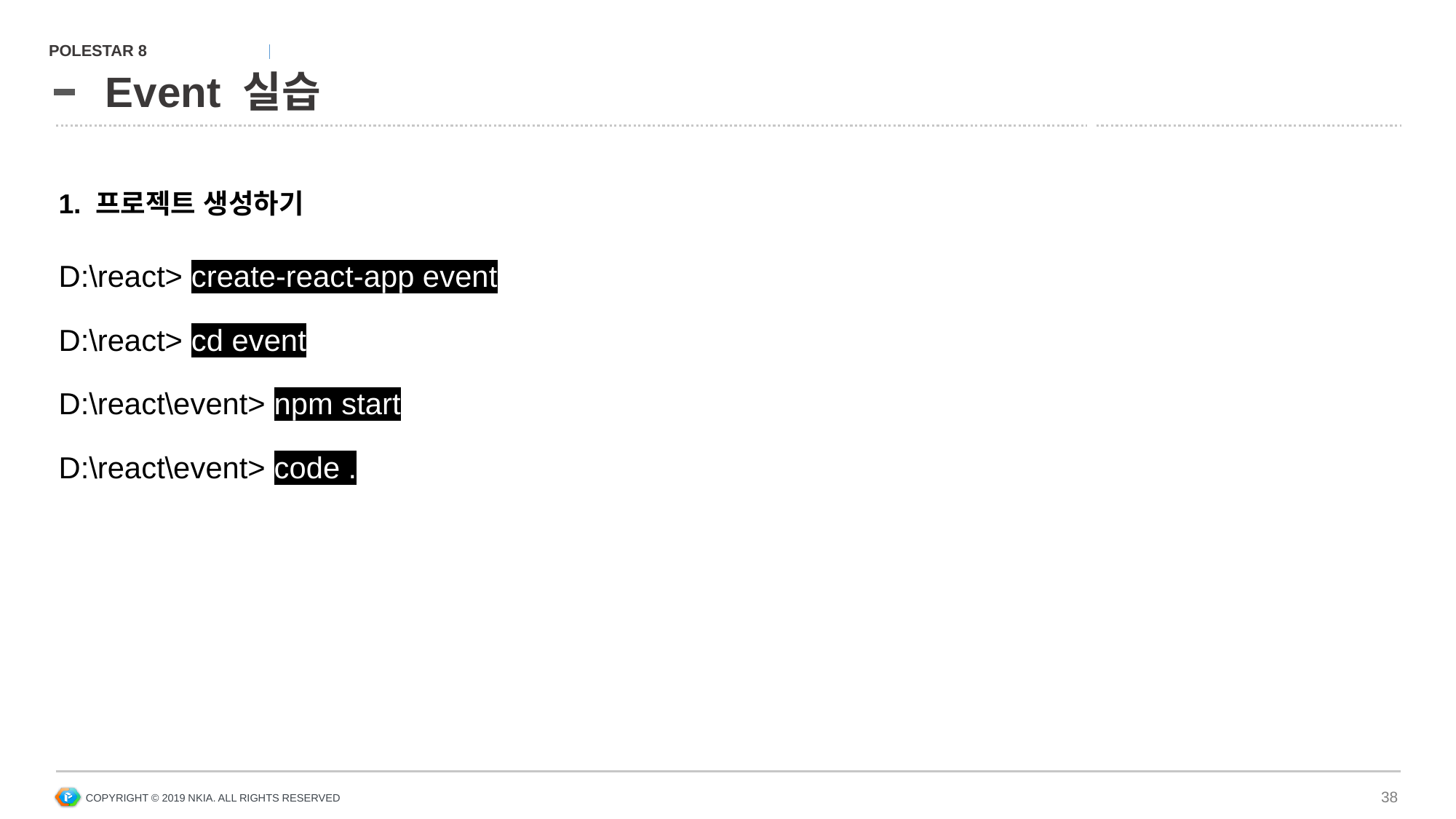

# Event 실습
1. 프로젝트 생성하기
D:\react> create-react-app event
D:\react> cd event
D:\react\event> npm start
D:\react\event> code .